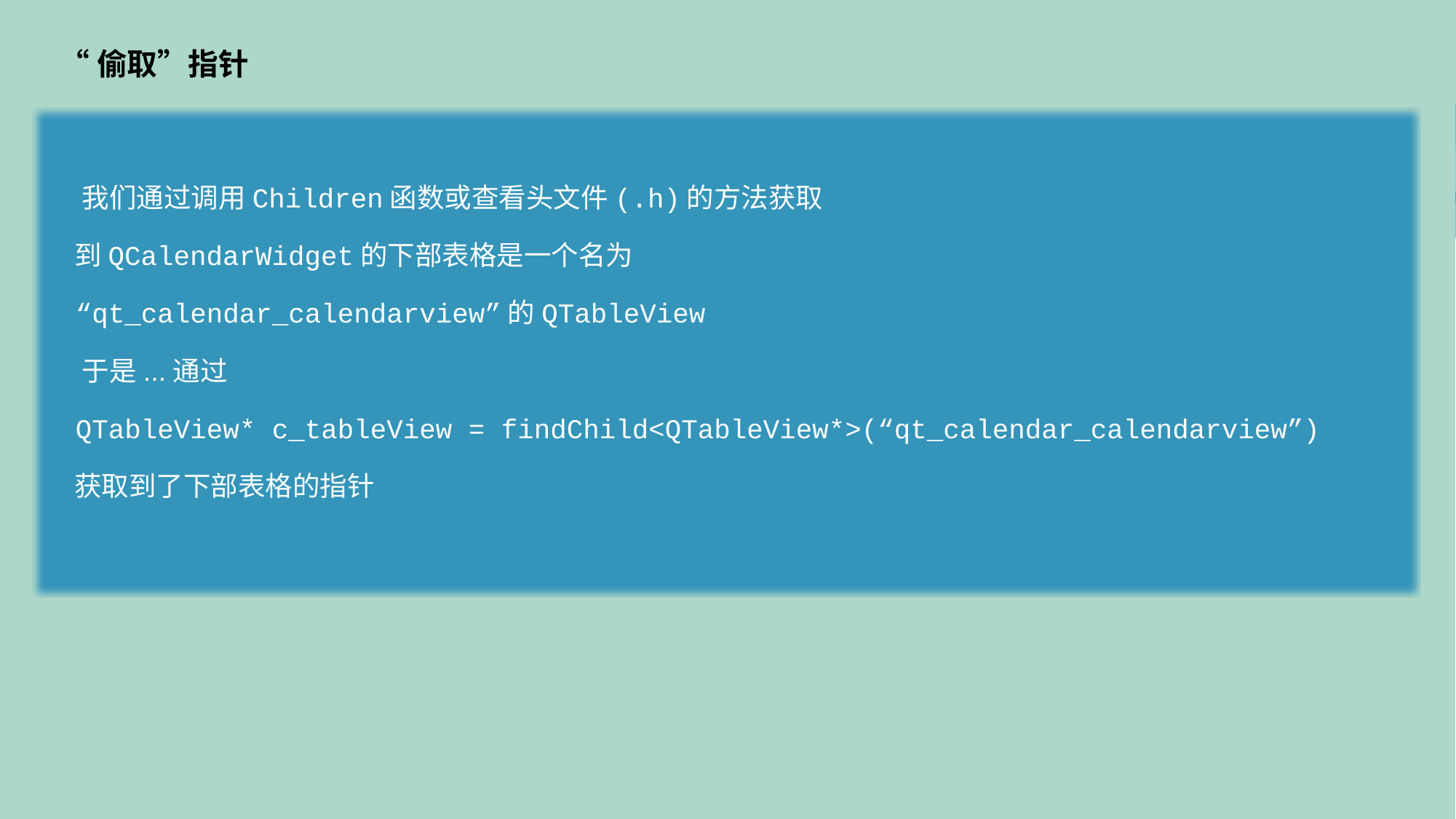

“偷取”指针
1 “偷取”指针

  我们通过调用Children函数或查看头文件(.h)的方法获取
    到QCalendarWidget的下部表格是一个名为
  “qt_calendar_calendarview”的QTableView
  于是...通过
  QTableView* c_tableView = findChild<QTableView*>(“qt_calendar_calendarview”)
    获取到了下部表格的指针

方法一

方法三

方法二